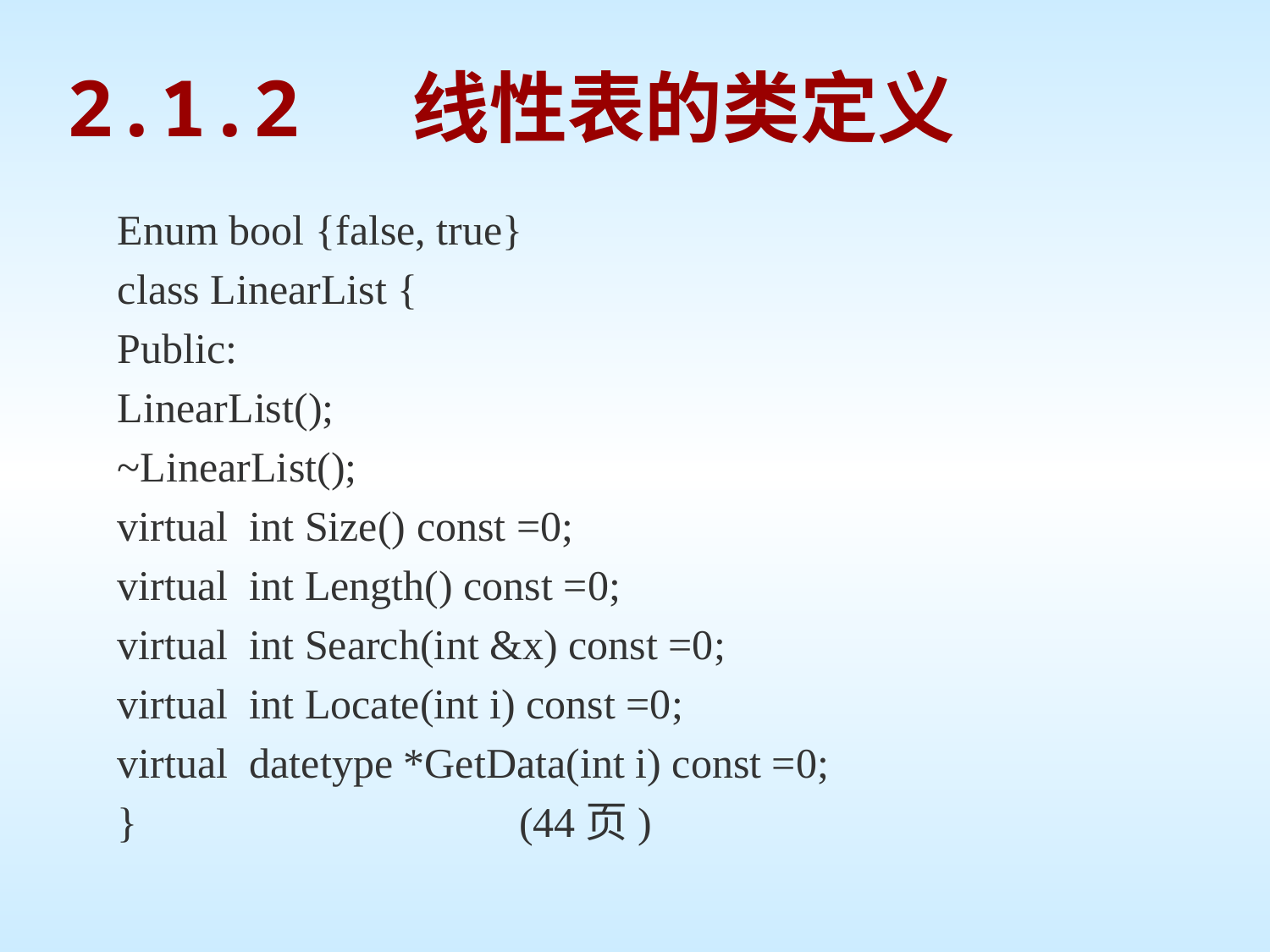

# 2.1.2  线性表的类定义
Enum bool {false, true}
class LinearList {
Public:
LinearList();
~LinearList();
virtual  int Size() const =0;
virtual  int Length() const =0;
virtual  int Search(int &x) const =0;
virtual  int Locate(int i) const =0;
virtual  datetype *GetData(int i) const =0;
}                                    (44页)